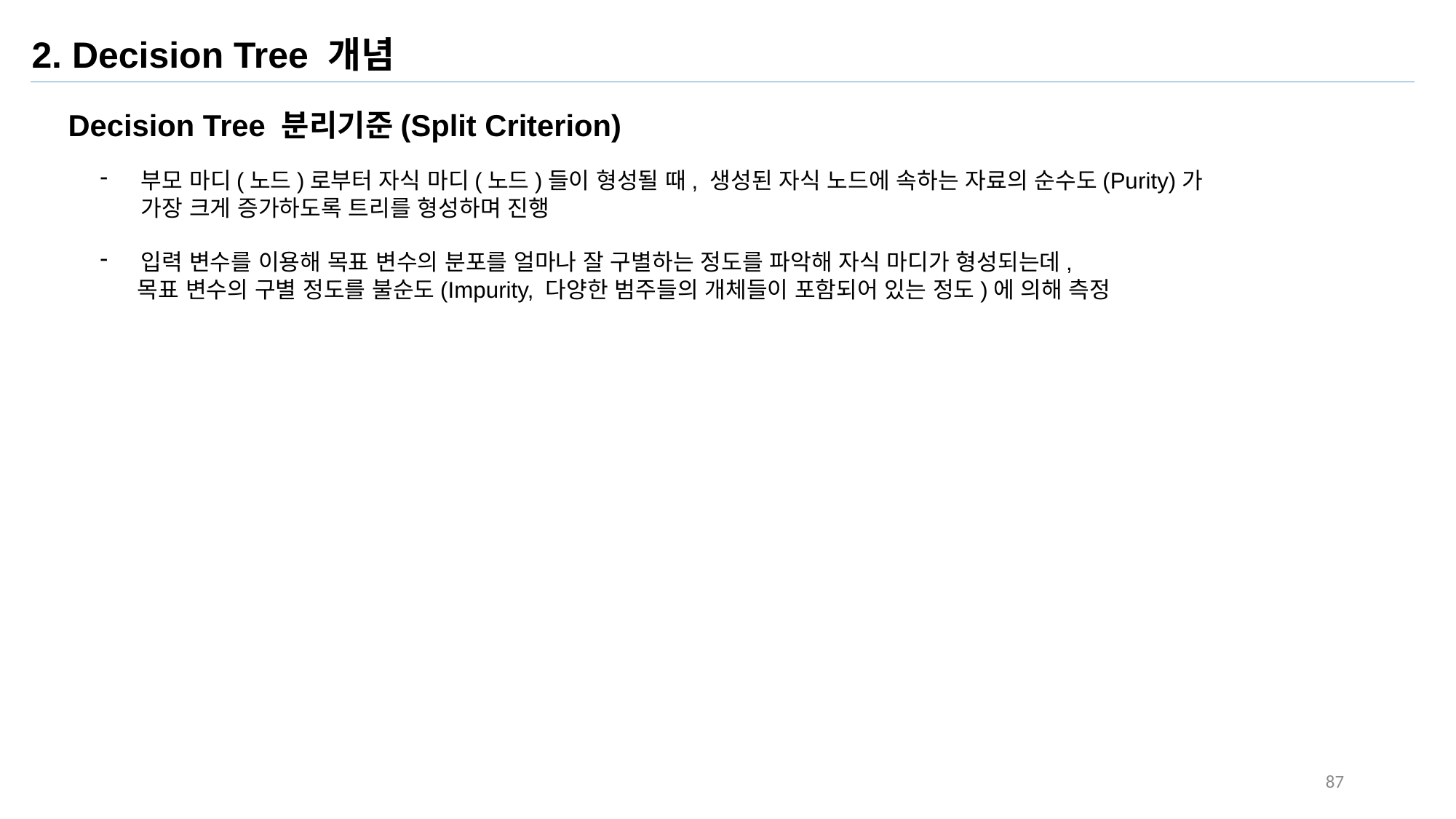

2. Decision Tree 개념
Decision Tree 분리기준(Split Criterion)
부모 마디(노드)로부터 자식 마디(노드)들이 형성될 때, 생성된 자식 노드에 속하는 자료의 순수도(Purity)가 가장 크게 증가하도록 트리를 형성하며 진행

입력 변수를 이용해 목표 변수의 분포를 얼마나 잘 구별하는 정도를 파악해 자식 마디가 형성되는데,
     목표 변수의 구별 정도를 불순도(Impurity, 다양한 범주들의 개체들이 포함되어 있는 정도)에 의해 측정
87